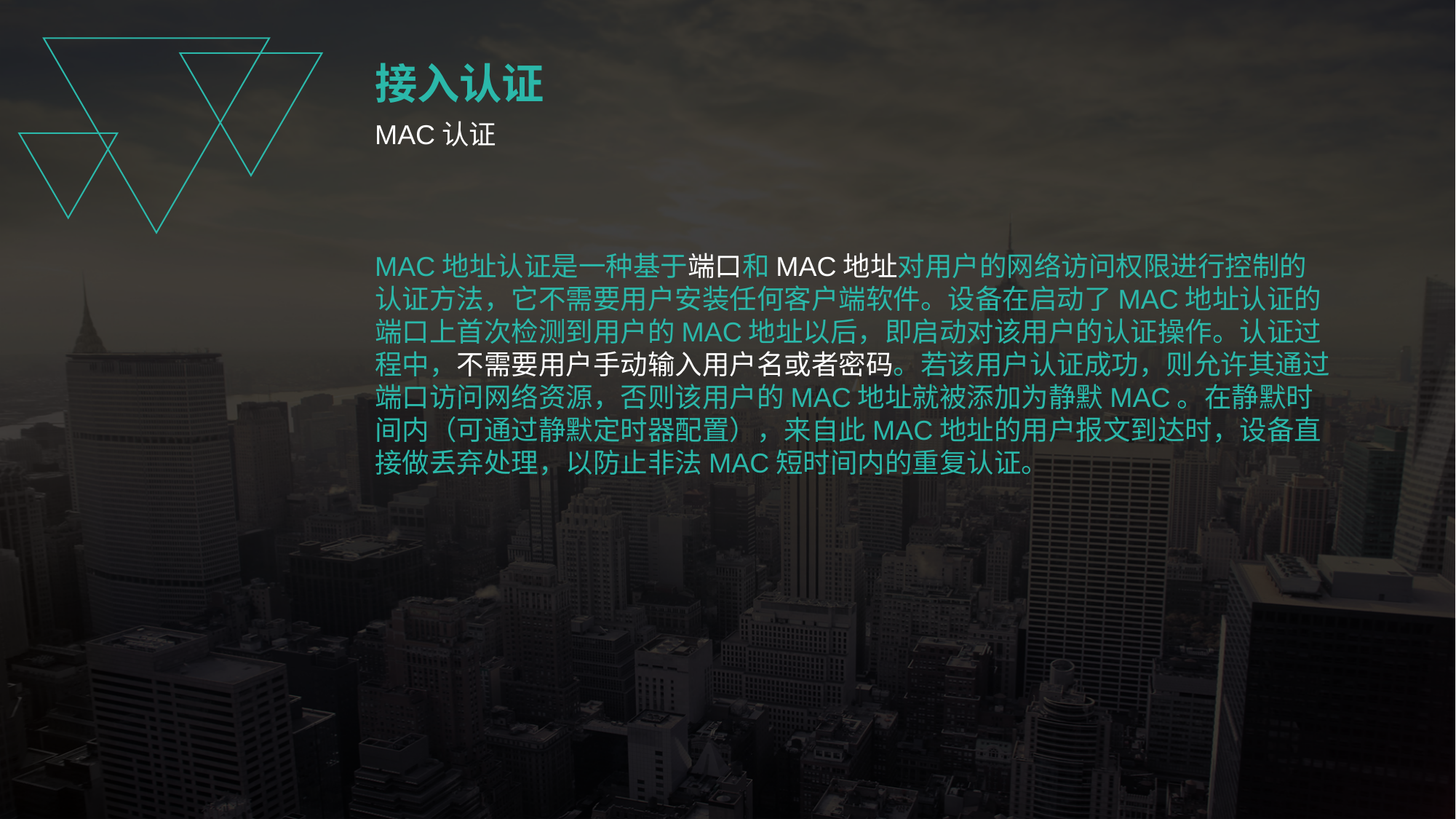

接入认证

MAC认证

MAC地址认证是一种基于端口和MAC地址对用户的网络访问权限进行控制的认证方法，它不需要用户安装任何客户端软件。设备在启动了MAC地址认证的端口上首次检测到用户的MAC地址以后，即启动对该用户的认证操作。认证过程中，不需要用户手动输入用户名或者密码。若该用户认证成功，则允许其通过端口访问网络资源，否则该用户的MAC地址就被添加为静默MAC。在静默时间内（可通过静默定时器配置），来自此MAC地址的用户报文到达时，设备直接做丢弃处理，以防止非法MAC短时间内的重复认证。